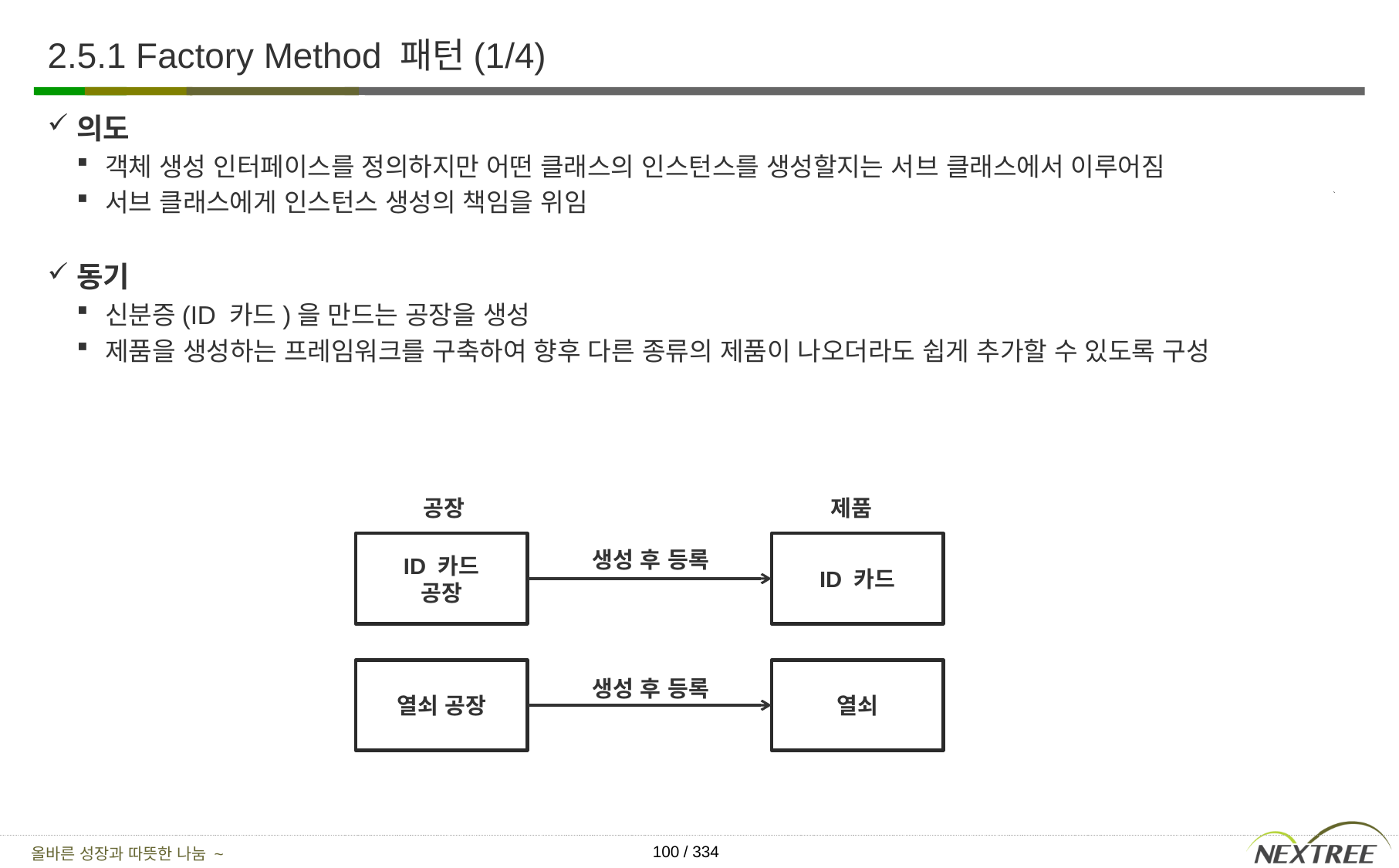

# 2.5.1 Factory Method 패턴(1/4)
의도
객체 생성 인터페이스를 정의하지만 어떤 클래스의 인스턴스를 생성할지는 서브 클래스에서 이루어짐
서브 클래스에게 인스턴스 생성의 책임을 위임

동기
신분증(ID 카드)을 만드는 공장을 생성
제품을 생성하는 프레임워크를 구축하여 향후 다른 종류의 제품이 나오더라도 쉽게 추가할 수 있도록 구성
공장
제품
ID 카드
공장
ID 카드
생성 후 등록
열쇠 공장
열쇠
생성 후 등록